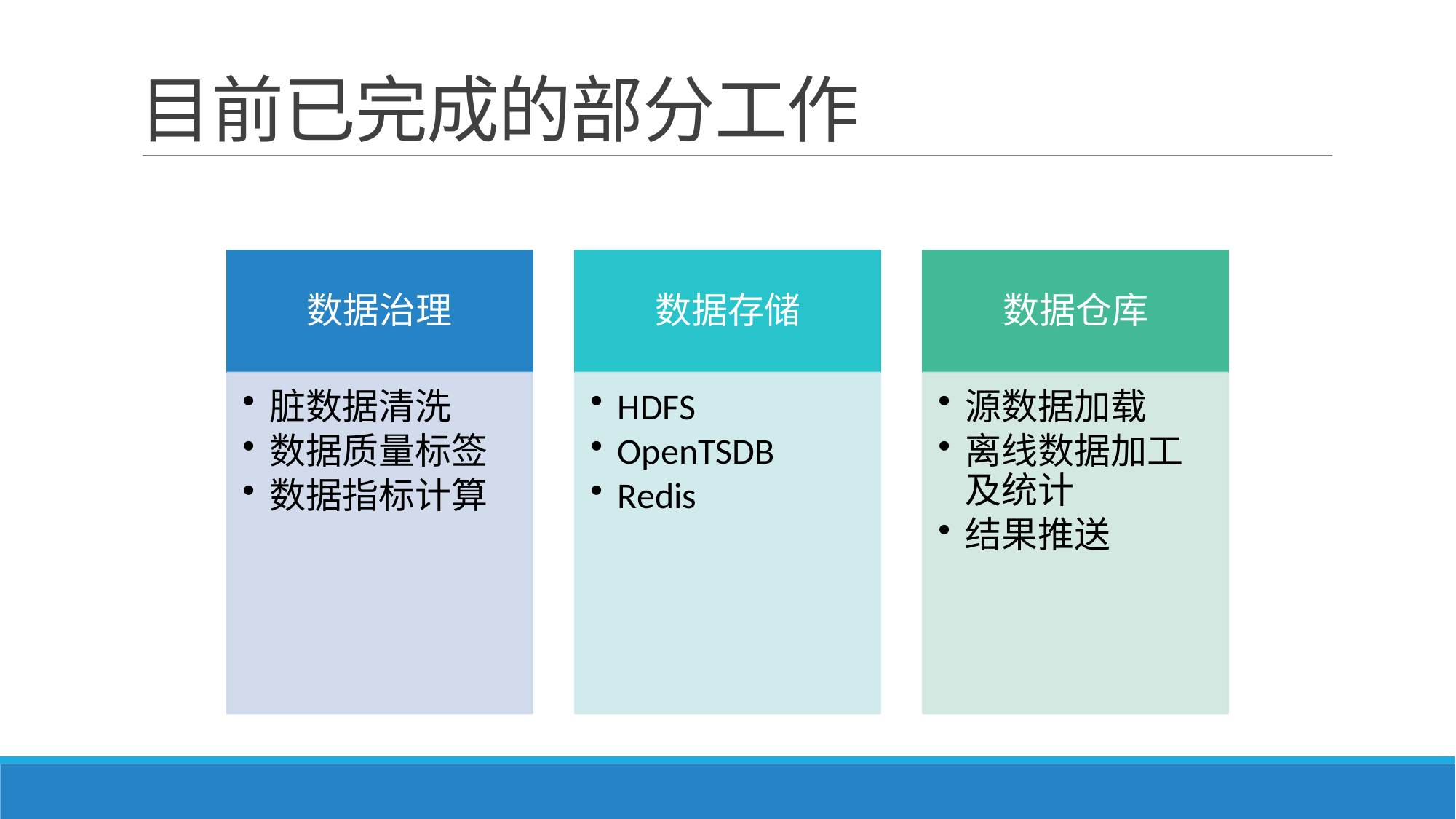

# 目前已完成的部分工作
数据治理
脏数据清洗
数据质量标签
数据指标计算
数据存储
HDFS
OpenTSDB
Redis
数据仓库
源数据加载
离线数据加工及统计
结果推送